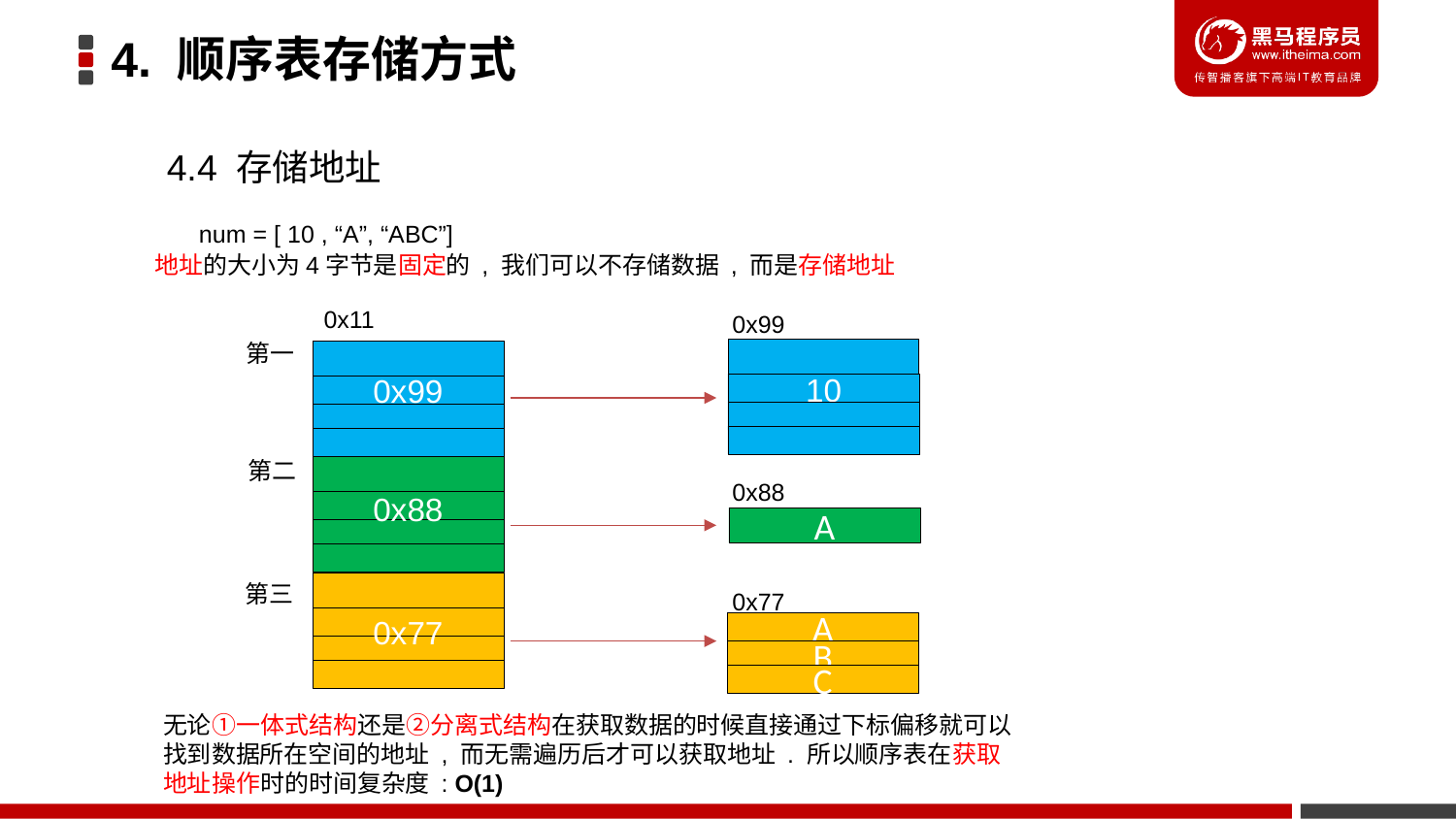

4. 顺序表存储方式
4.4 存储地址

num = [ 10 , “A”, “ABC”]
地址的大小为4字节是固定的 , 我们可以不存储数据 , 而是存储地址
0x11
0x99
第一

10
0x99

第二

0x88
0x88

A

第三

0x77
0x77

A

B

C
无论①一体式结构还是②分离式结构在获取数据的时候直接通过下标偏移就可以找到数据所在空间的地址 , 而无需遍历后才可以获取地址 . 所以顺序表在获取地址操作时的时间复杂度 : O(1)